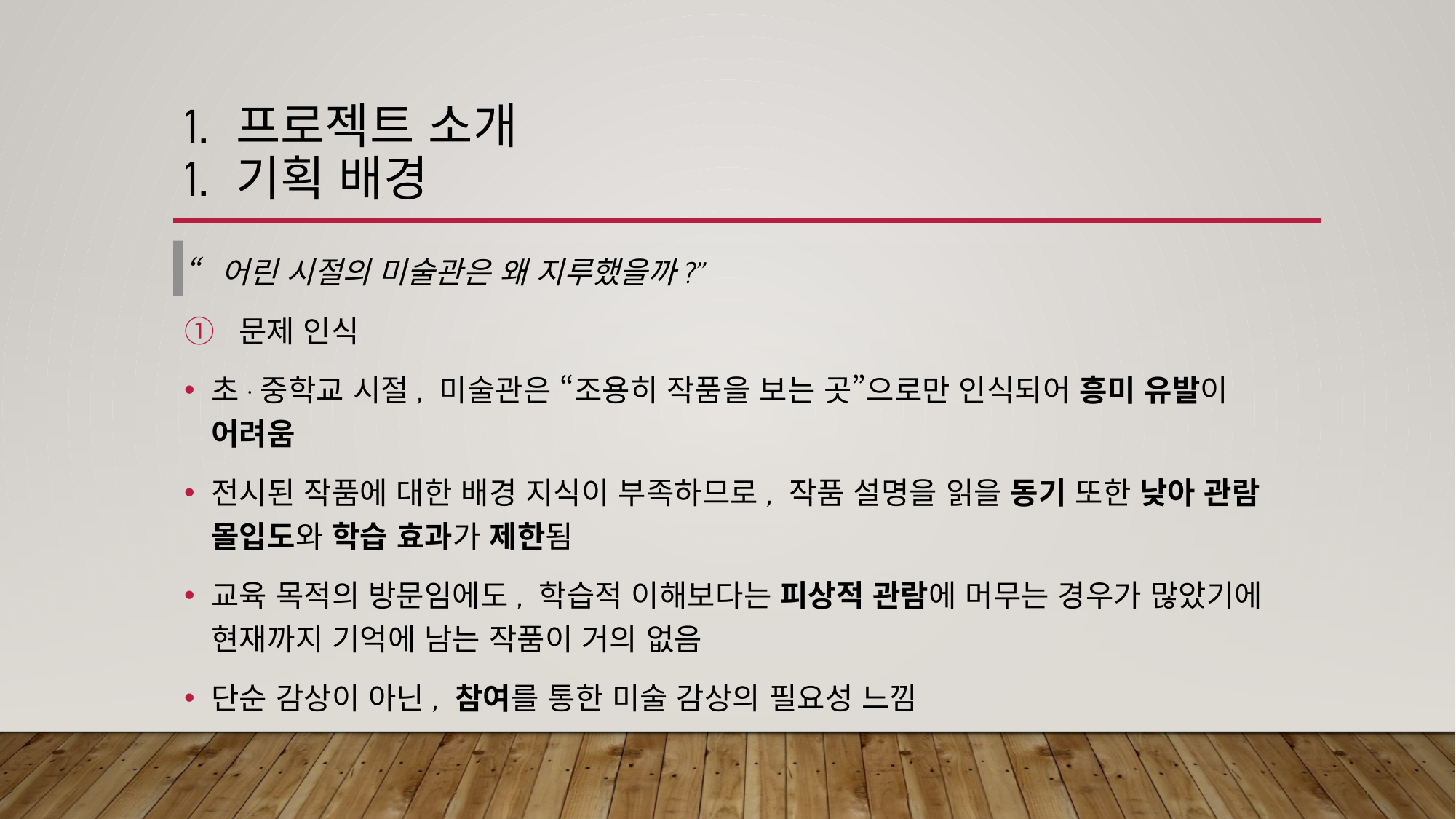

# 1. 프로젝트 소개 1. 기획 배경
“어린 시절의 미술관은 왜 지루했을까?”
문제 인식
초·중학교 시절, 미술관은 “조용히 작품을 보는 곳”으로만 인식되어 흥미 유발이 어려움
전시된 작품에 대한 배경 지식이 부족하므로, 작품 설명을 읽을 동기 또한 낮아 관람 몰입도와 학습 효과가 제한됨
교육 목적의 방문임에도, 학습적 이해보다는 피상적 관람에 머무는 경우가 많았기에 현재까지 기억에 남는 작품이 거의 없음
단순 감상이 아닌, 참여를 통한 미술 감상의 필요성 느낌